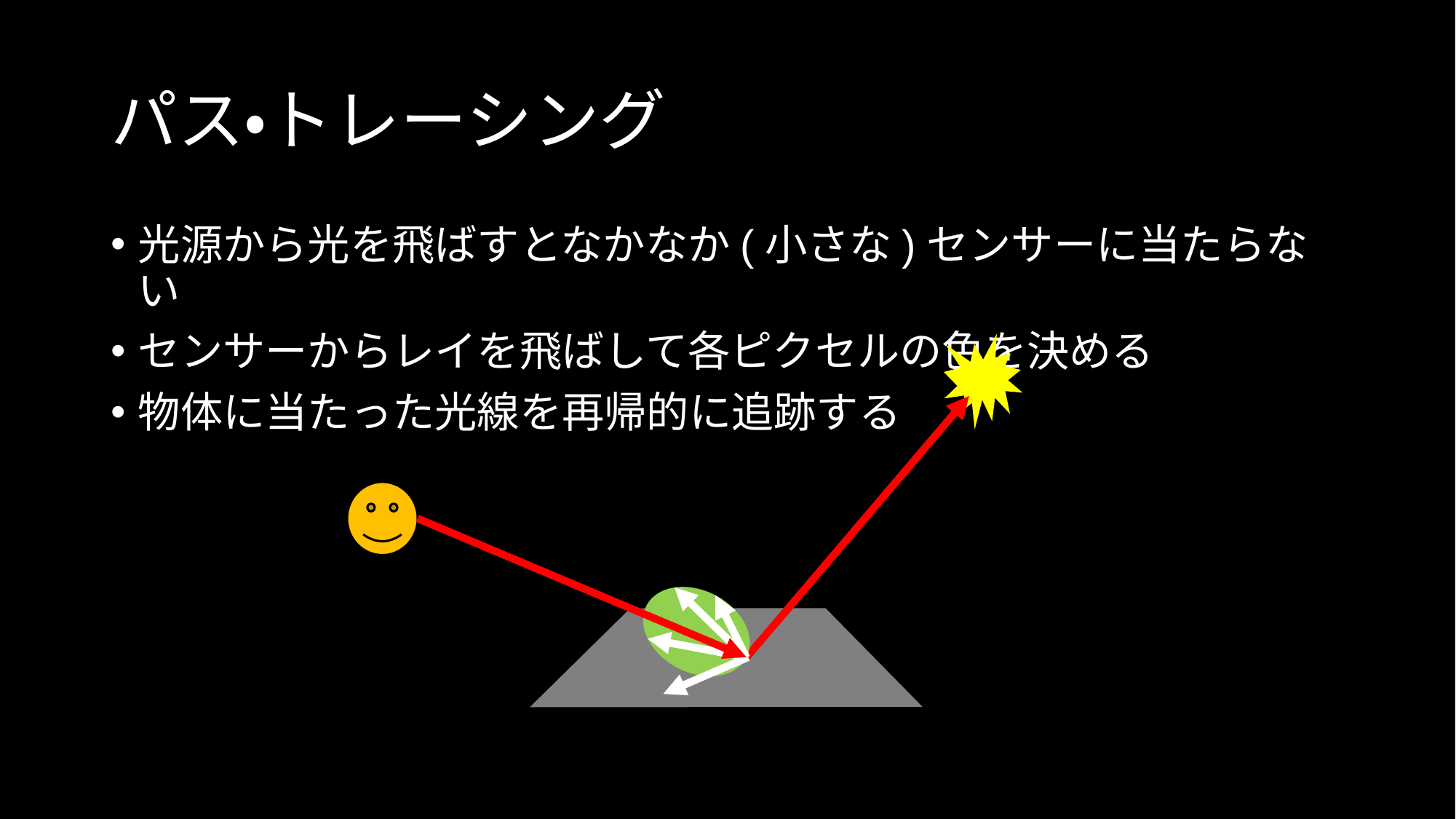

# パス・トレーシング
光源から光を飛ばすとなかなか(小さな)センサーに当たらない
センサーからレイを飛ばして各ピクセルの色を決める
物体に当たった光線を再帰的に追跡する